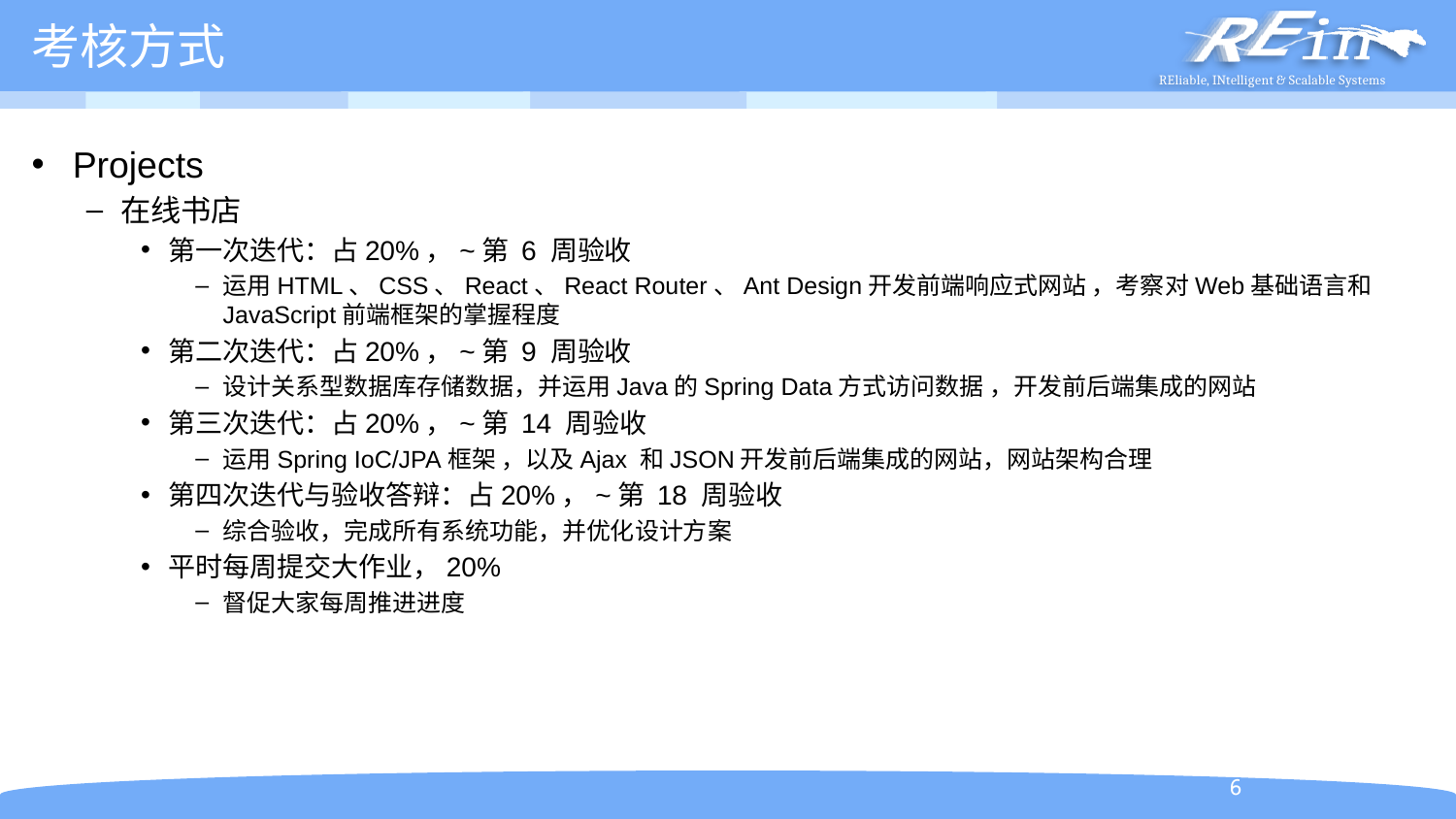

# 考核方式
Projects
在线书店
第一次迭代：占20%，~第 6 周验收
运用HTML、CSS、React、React Router、Ant Design开发前端响应式网站 ，考察对Web基础语言和JavaScript前端框架的掌握程度
第二次迭代：占20%，~第 9 周验收
设计关系型数据库存储数据，并运用Java的Spring Data方式访问数据 ，开发前后端集成的网站
第三次迭代：占20%，~第 14 周验收
运用Spring IoC/JPA框架 ，以及Ajax 和JSON开发前后端集成的网站，网站架构合理
第四次迭代与验收答辩：占20%，~第 18 周验收
综合验收，完成所有系统功能，并优化设计方案
平时每周提交大作业，20%
督促大家每周推进进度

6